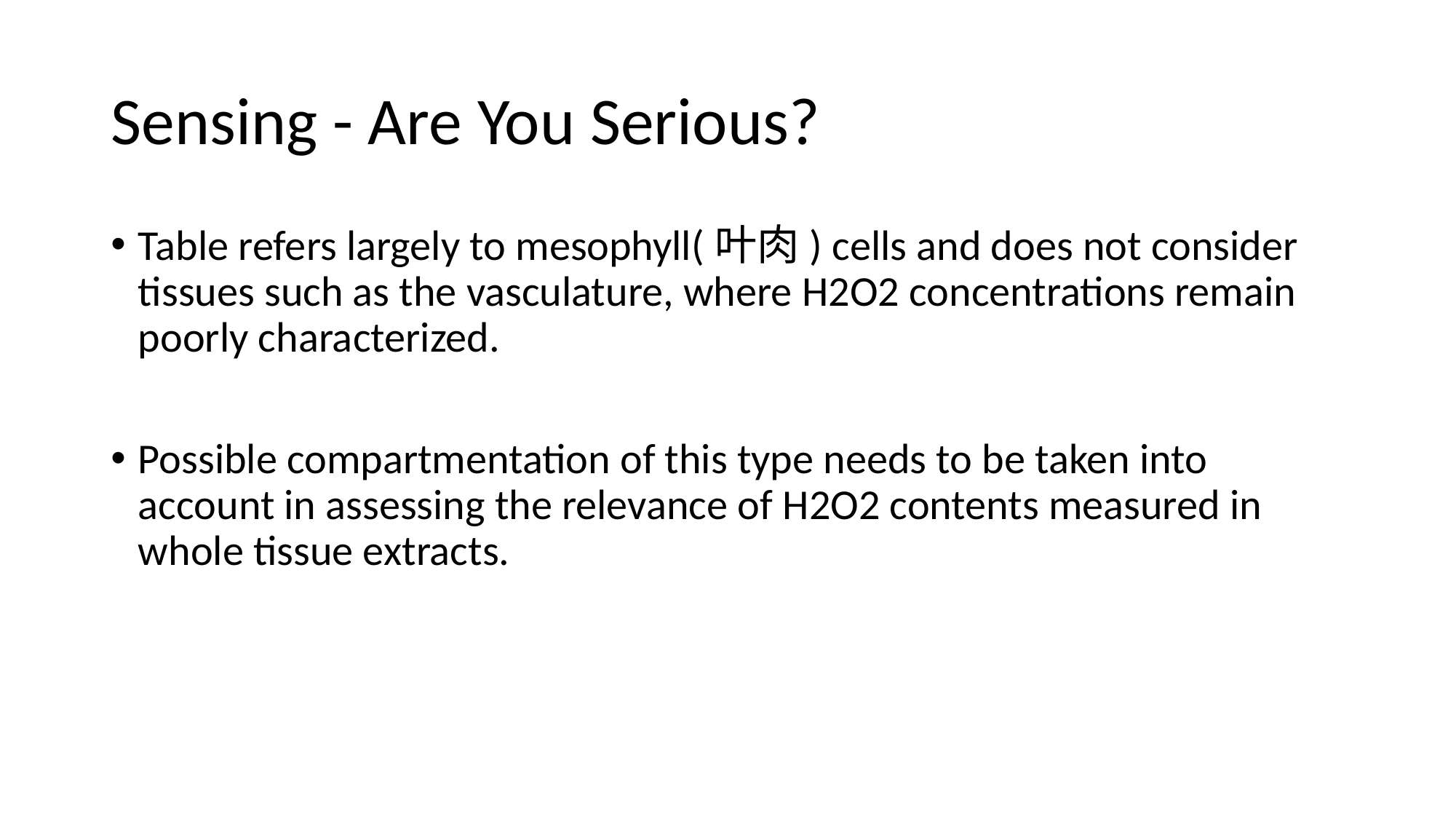

# Sensing - Are You Serious?
Table refers largely to mesophyll(叶肉) cells and does not consider tissues such as the vasculature, where H2O2 concentrations remain poorly characterized.

Possible compartmentation of this type needs to be taken into account in assessing the relevance of H2O2 contents measured in whole tissue extracts.